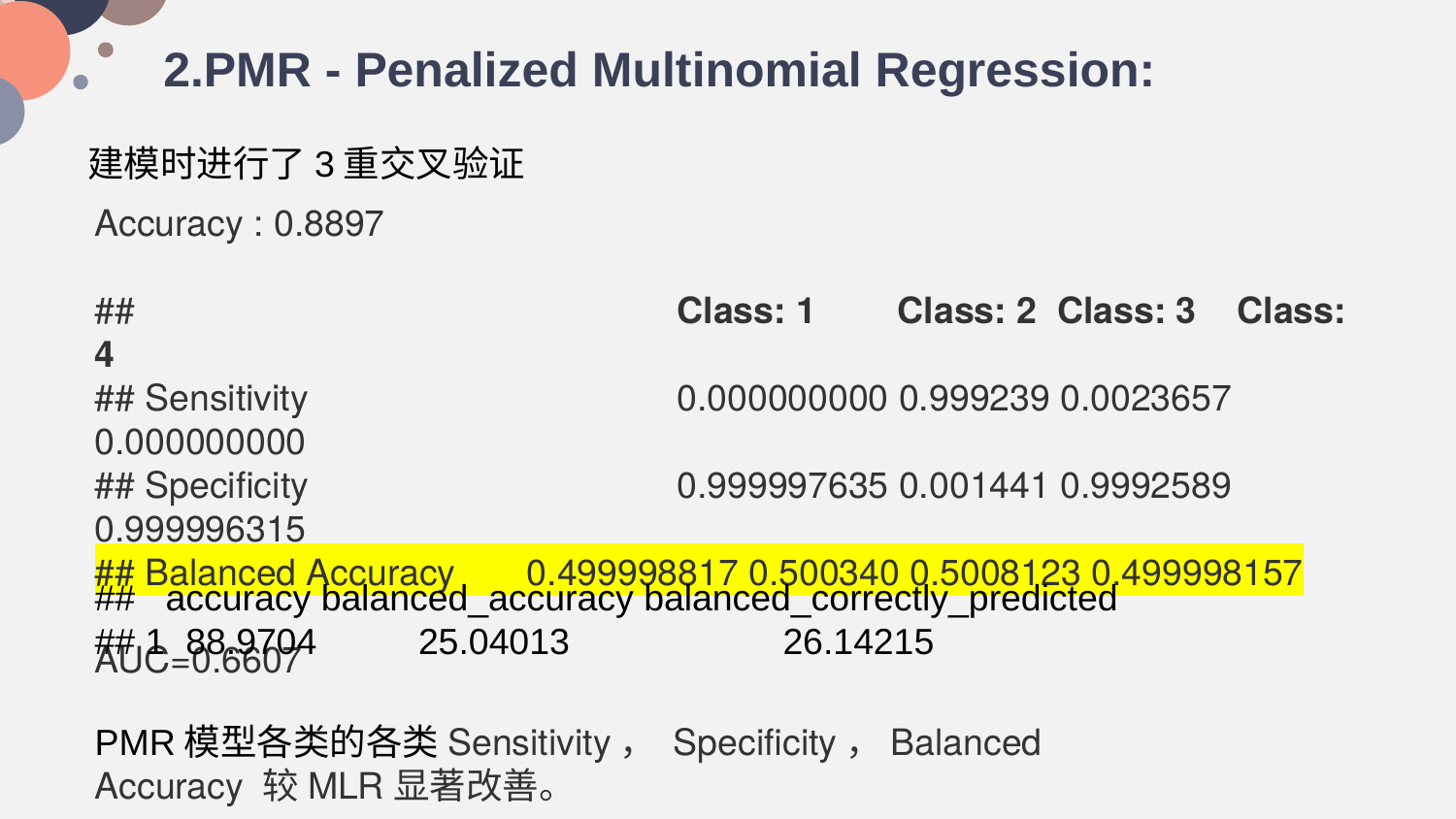

2.PMR - Penalized Multinomial Regression:
建模时进行了3重交叉验证
Accuracy : 0.8897

##                         	 	Class: 1        Class: 2  Class: 3    Class: 4
## Sensitivity          		0.000000000 0.999239 0.0023657 0.000000000
## Specificity          		0.999997635 0.001441 0.9992589 0.999996315
## Balanced Accuracy       0.499998817 0.500340 0.5008123 0.499998157

AUC=0.6607
##   accuracy balanced_accuracy balanced_correctly_predicted
## 1  88.9704          25.04013                     26.14215
PMR模型各类的各类Sensitivity， Specificity，Balanced Accuracy 较MLR显著改善。